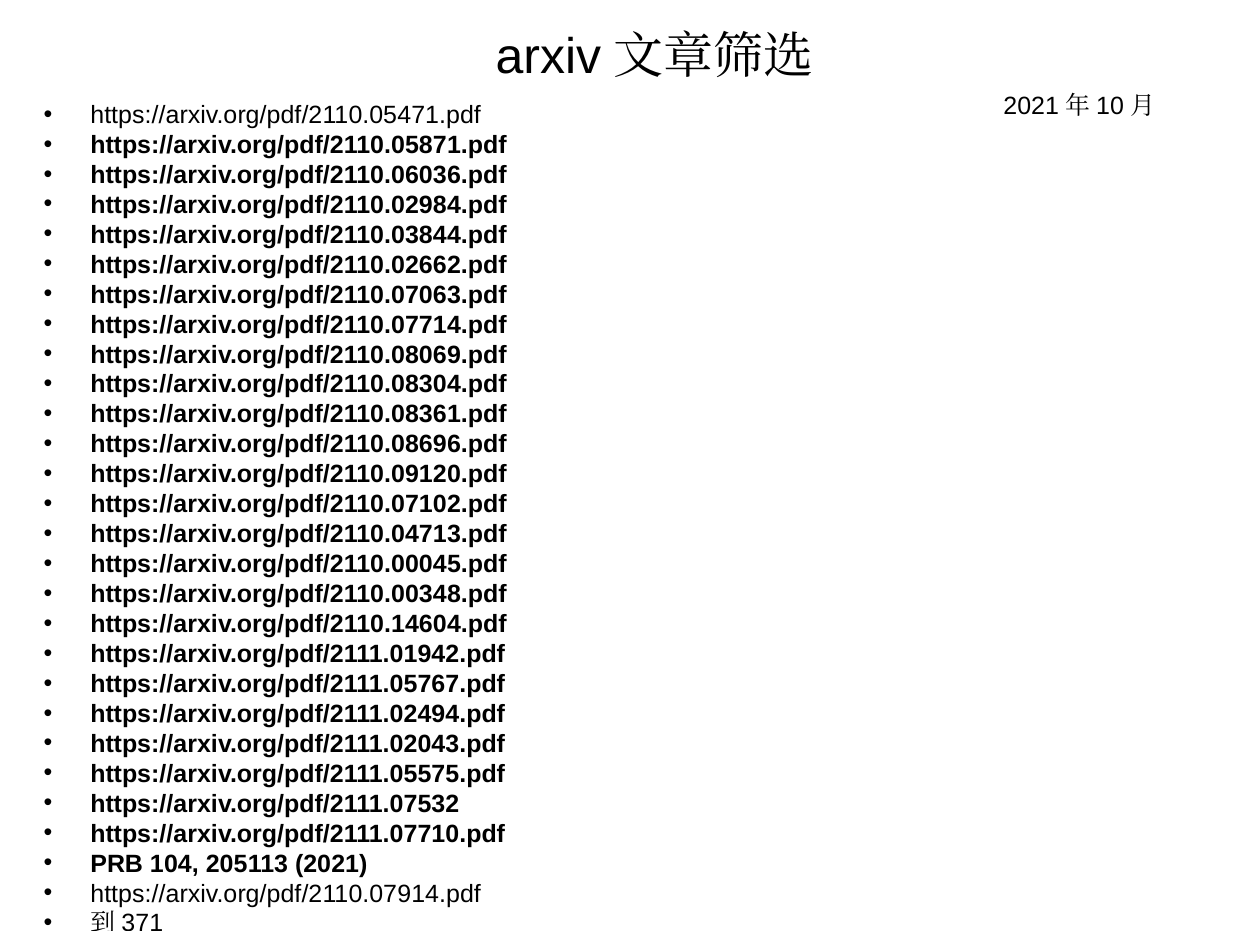

arxiv文章筛选
2021年10月
https://arxiv.org/pdf/2110.05471.pdf
https://arxiv.org/pdf/2110.05871.pdf
https://arxiv.org/pdf/2110.06036.pdf
https://arxiv.org/pdf/2110.02984.pdf
https://arxiv.org/pdf/2110.03844.pdf
https://arxiv.org/pdf/2110.02662.pdf
https://arxiv.org/pdf/2110.07063.pdf
https://arxiv.org/pdf/2110.07714.pdf
https://arxiv.org/pdf/2110.08069.pdf
https://arxiv.org/pdf/2110.08304.pdf
https://arxiv.org/pdf/2110.08361.pdf
https://arxiv.org/pdf/2110.08696.pdf
https://arxiv.org/pdf/2110.09120.pdf
https://arxiv.org/pdf/2110.07102.pdf
https://arxiv.org/pdf/2110.04713.pdf
https://arxiv.org/pdf/2110.00045.pdf
https://arxiv.org/pdf/2110.00348.pdf
https://arxiv.org/pdf/2110.14604.pdf
https://arxiv.org/pdf/2111.01942.pdf
https://arxiv.org/pdf/2111.05767.pdf
https://arxiv.org/pdf/2111.02494.pdf
https://arxiv.org/pdf/2111.02043.pdf
https://arxiv.org/pdf/2111.05575.pdf
https://arxiv.org/pdf/2111.07532
https://arxiv.org/pdf/2111.07710.pdf
PRB 104, 205113 (2021)
https://arxiv.org/pdf/2110.07914.pdf
到371